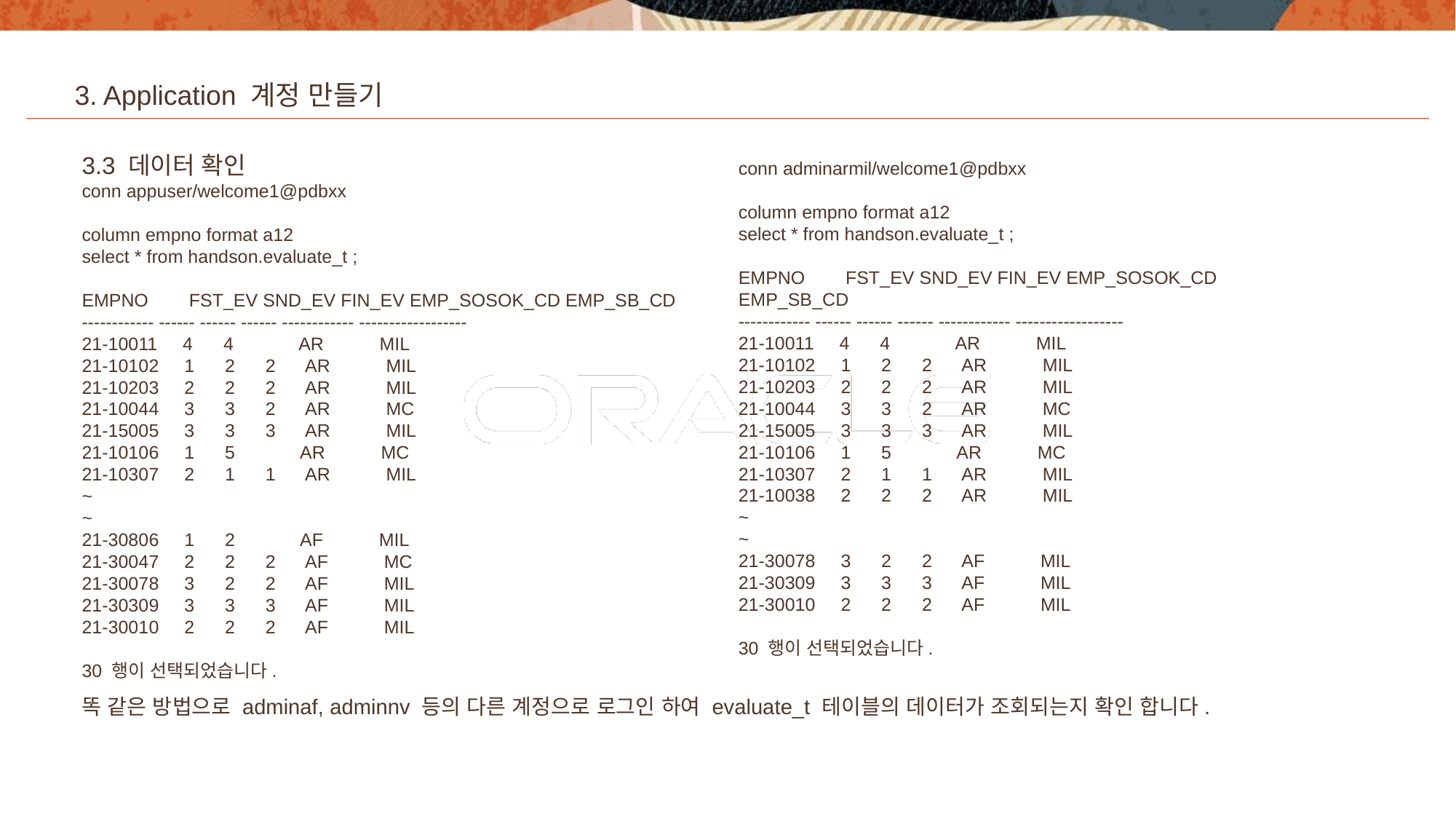

3. Application 계정 만들기
3.3 데이터 확인
conn appuser/welcome1@pdbxx

column empno format a12
select * from handson.evaluate_t ;

EMPNO        FST_EV SND_EV FIN_EV EMP_SOSOK_CD EMP_SB_CD
------------ ------ ------ ------ ------------ ------------------
21-10011     4      4             AR           MIL
21-10102     1      2      2      AR           MIL
21-10203     2      2      2      AR           MIL
21-10044     3      3      2      AR           MC
21-15005     3      3      3      AR           MIL
21-10106     1      5             AR           MC
21-10307     2      1      1      AR           MIL
~
~
21-30806     1      2             AF           MIL
21-30047     2      2      2      AF           MC
21-30078     3      2      2      AF           MIL
21-30309     3      3      3      AF           MIL
21-30010     2      2      2      AF           MIL

30 행이 선택되었습니다.
conn adminarmil/welcome1@pdbxx

column empno format a12
select * from handson.evaluate_t ;

EMPNO        FST_EV SND_EV FIN_EV EMP_SOSOK_CD EMP_SB_CD
------------ ------ ------ ------ ------------ ------------------
21-10011     4      4             AR           MIL
21-10102     1      2      2      AR           MIL
21-10203     2      2      2      AR           MIL
21-10044     3      3      2      AR           MC
21-15005     3      3      3      AR           MIL
21-10106     1      5             AR           MC
21-10307     2      1      1      AR           MIL
21-10038     2      2      2      AR           MIL
~
~
21-30078     3      2      2      AF           MIL
21-30309     3      3      3      AF           MIL
21-30010     2      2      2      AF           MIL

30 행이 선택되었습니다.
똑 같은 방법으로 adminaf, adminnv 등의 다른 계정으로 로그인 하여 evaluate_t 테이블의 데이터가 조회되는지 확인 합니다.
26
Copyright © 2020, Oracle and/or its affiliates. All rights reserved.